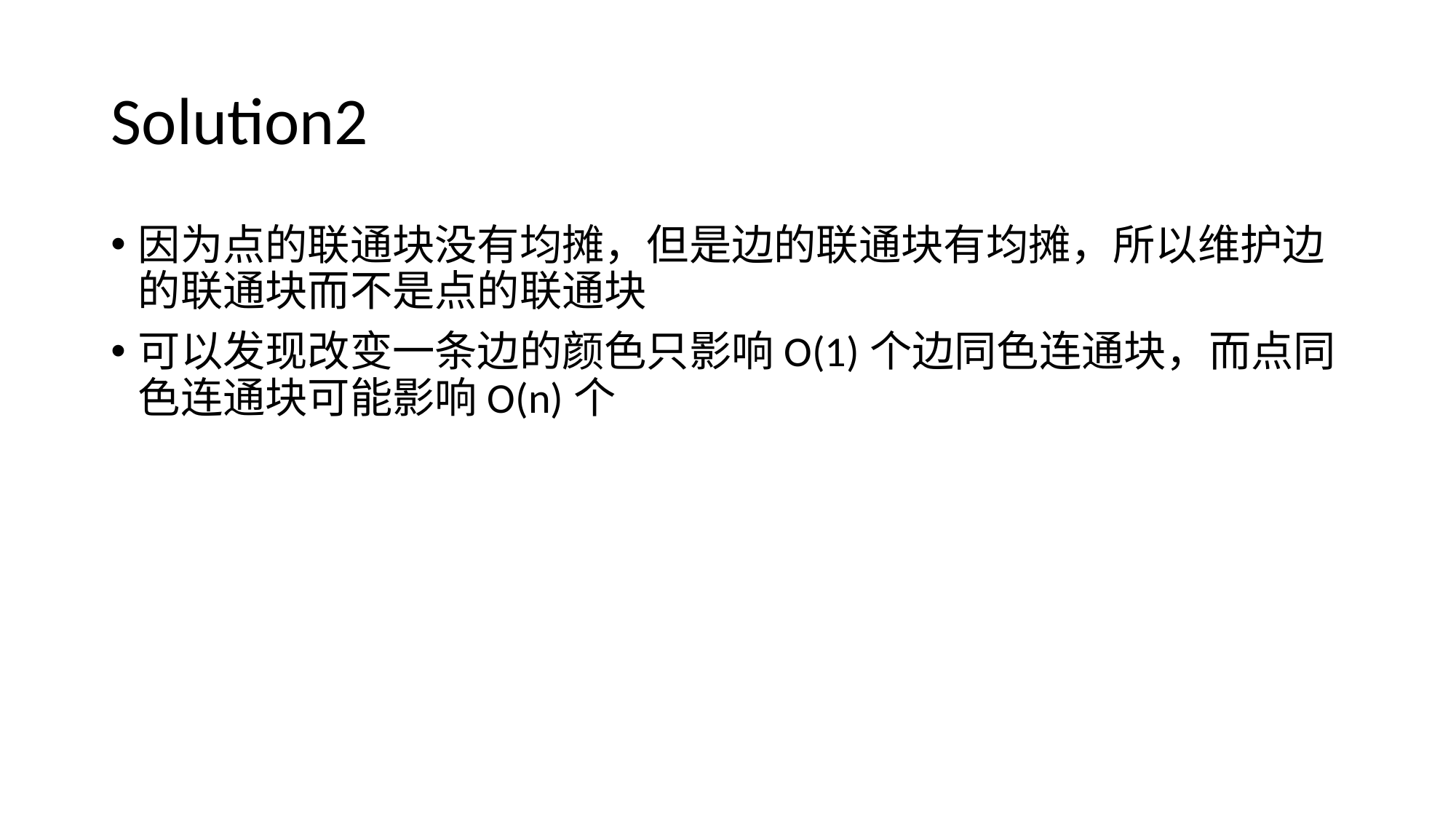

# Solution2
因为点的联通块没有均摊，但是边的联通块有均摊，所以维护边的联通块而不是点的联通块
可以发现改变一条边的颜色只影响O(1)个边同色连通块，而点同色连通块可能影响O(n)个